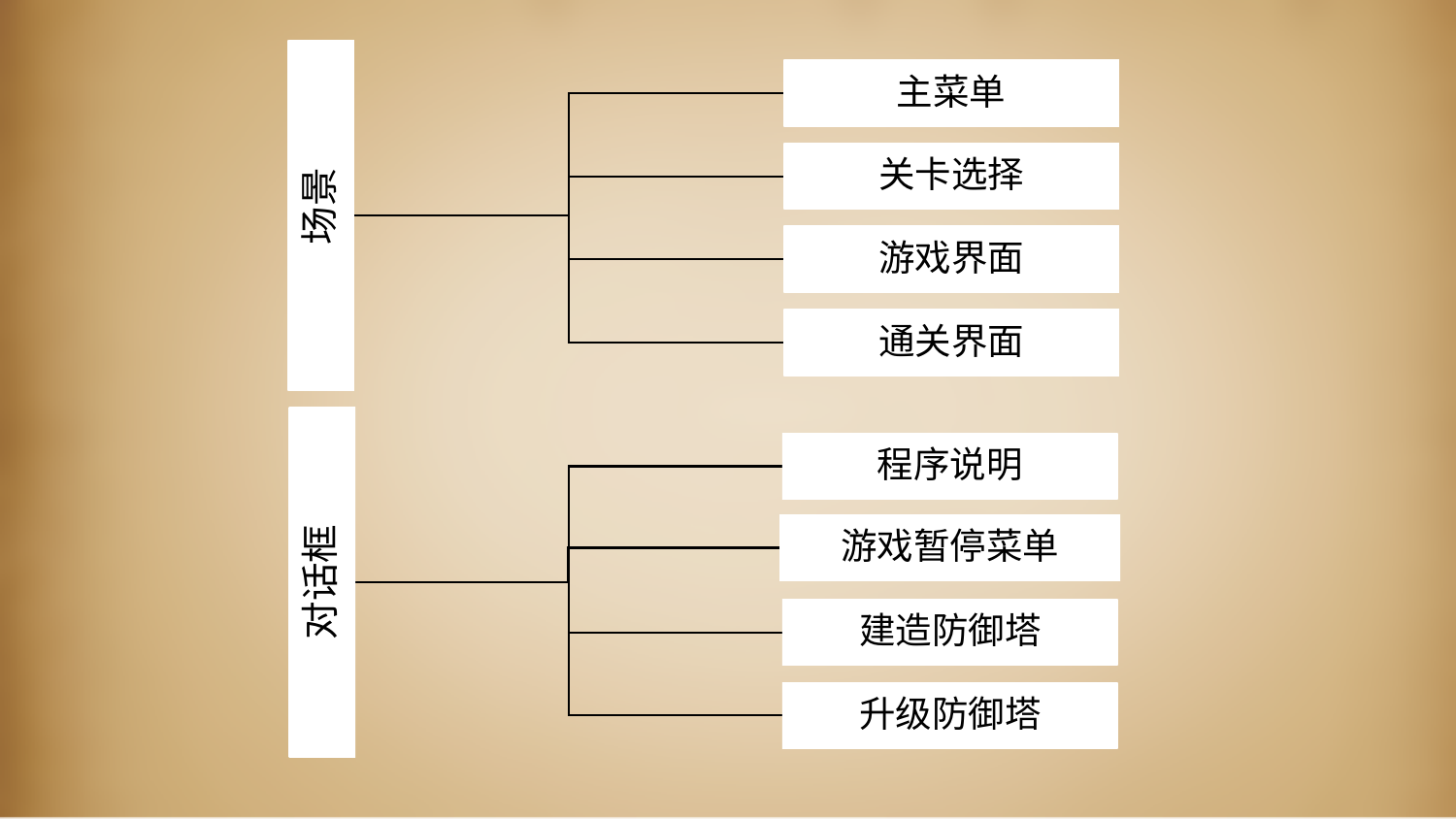

场景
主菜单
关卡选择
游戏界面
通关界面
对话框
程序说明
游戏暂停菜单
建造防御塔
升级防御塔